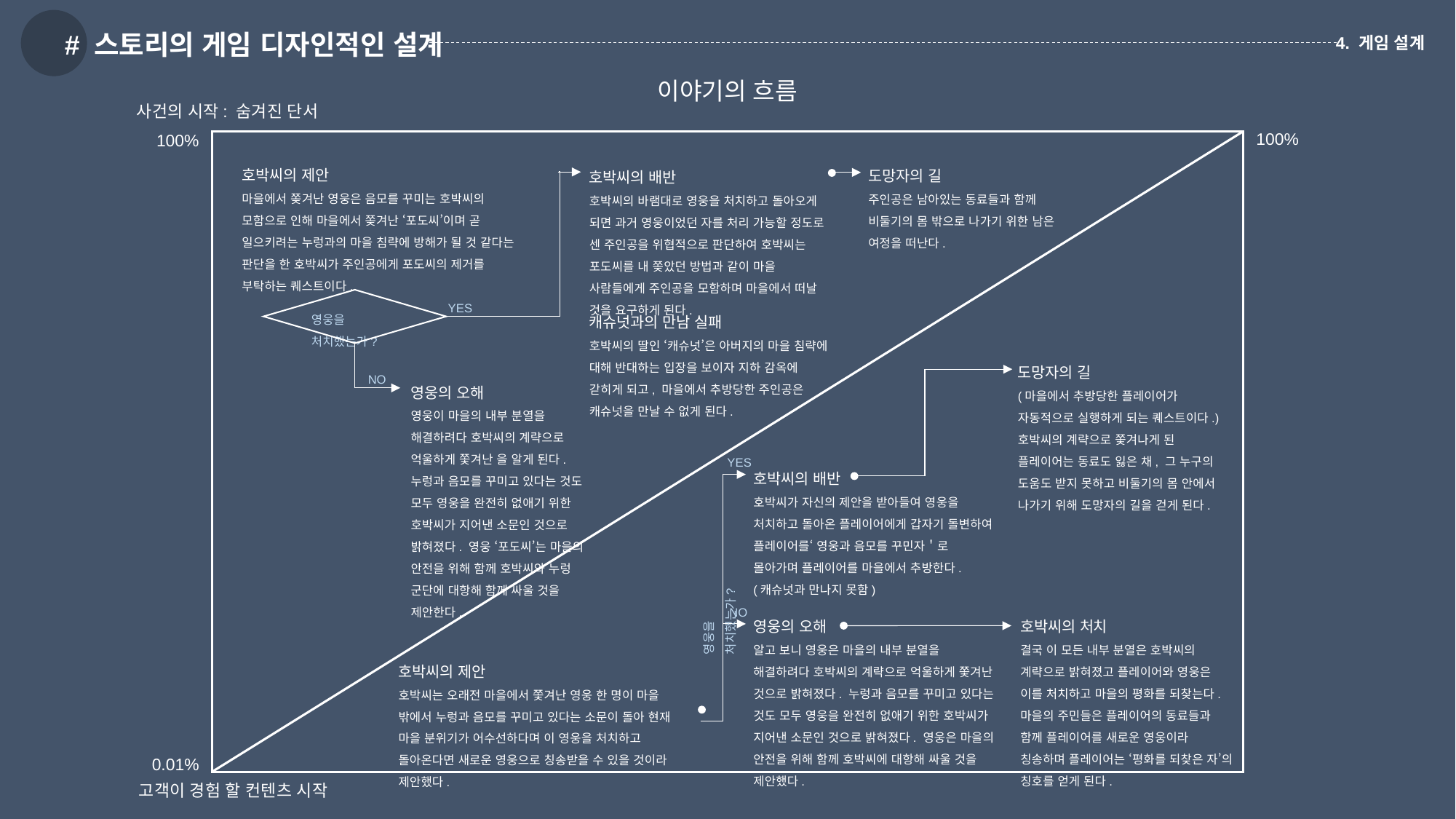

# 스토리의 게임 디자인적인 설계
4. 게임 설계
이야기의 흐름
사건의 시작: 숨겨진 단서
100%
100%

호박씨의 제안
마을에서 쫒겨난 영웅은 음모를 꾸미는 호박씨의 모함으로 인해 마을에서 쫒겨난 ‘포도씨’이며 곧 일으키려는 누렁과의 마을 침략에 방해가 될 것 같다는 판단을 한 호박씨가 주인공에게 포도씨의 제거를 부탁하는 퀘스트이다.
도망자의 길
주인공은 남아있는 동료들과 함께 비둘기의 몸 밖으로 나가기 위한 남은 여정을 떠난다.
호박씨의 배반
호박씨의 바램대로 영웅을 처치하고 돌아오게 되면 과거 영웅이었던 자를 처리 가능할 정도로 센 주인공을 위협적으로 판단하여 호박씨는 포도씨를 내 쫒았던 방법과 같이 마을 사람들에게 주인공을 모함하며 마을에서 떠날 것을 요구하게 된다.

YES

캐슈넛과의 만남 실패
호박씨의 딸인 ‘캐슈넛’은 아버지의 마을 침략에 대해 반대하는 입장을 보이자 지하 감옥에 갇히게 되고, 마을에서 추방당한 주인공은 캐슈넛을 만날 수 없게 된다.
영웅을 처치했는가?
도망자의 길
(마을에서 추방당한 플레이어가 자동적으로 실행하게 되는 퀘스트이다.) 호박씨의 계략으로 쫓겨나게 된 플레이어는 동료도 잃은 채, 그 누구의 도움도 받지 못하고 비둘기의 몸 안에서 나가기 위해 도망자의 길을 걷게 된다.
NO
영웅의 오해
영웅이 마을의 내부 분열을 해결하려다 호박씨의 계략으로 억울하게 쫓겨난 을 알게 된다. 누렁과 음모를 꾸미고 있다는 것도 모두 영웅을 완전히 없애기 위한 호박씨가 지어낸 소문인 것으로 밝혀졌다. 영웅 ‘포도씨’는 마을의 안전을 위해 함께 호박씨와 누렁 군단에 대항해 함께 싸울 것을 제안한다.
YES
호박씨의 배반
호박씨가 자신의 제안을 받아들여 영웅을 처치하고 돌아온 플레이어에게 갑자기 돌변하여  플레이어를‘ 영웅과 음모를 꾸민자＇로 몰아가며 플레이어를 마을에서 추방한다.
(캐슈넛과 만나지 못함)

영웅을 처치했는가?
NO
호박씨의 처치
결국 이 모든 내부 분열은 호박씨의 계략으로 밝혀졌고 플레이어와 영웅은 이를 처치하고 마을의 평화를 되찾는다. 마을의 주민들은 플레이어의 동료들과 함께 플레이어를 새로운 영웅이라 칭송하며 플레이어는 ‘평화를 되찾은 자’의 칭호를 얻게 된다.
영웅의 오해
알고 보니 영웅은 마을의 내부 분열을 해결하려다 호박씨의 계략으로 억울하게 쫓겨난 것으로 밝혀졌다. 누렁과 음모를 꾸미고 있다는 것도 모두 영웅을 완전히 없애기 위한 호박씨가 지어낸 소문인 것으로 밝혀졌다. 영웅은 마을의 안전을 위해 함께 호박씨에 대항해 싸울 것을 제안했다.

호박씨의 제안
호박씨는 오래전 마을에서 쫓겨난 영웅 한 명이 마을 밖에서 누렁과 음모를 꾸미고 있다는 소문이 돌아 현재 마을 분위기가 어수선하다며 이 영웅을 처치하고 돌아온다면 새로운 영웅으로 칭송받을 수 있을 것이라 제안했다.

0.01%
고객이 경험 할 컨텐츠 시작